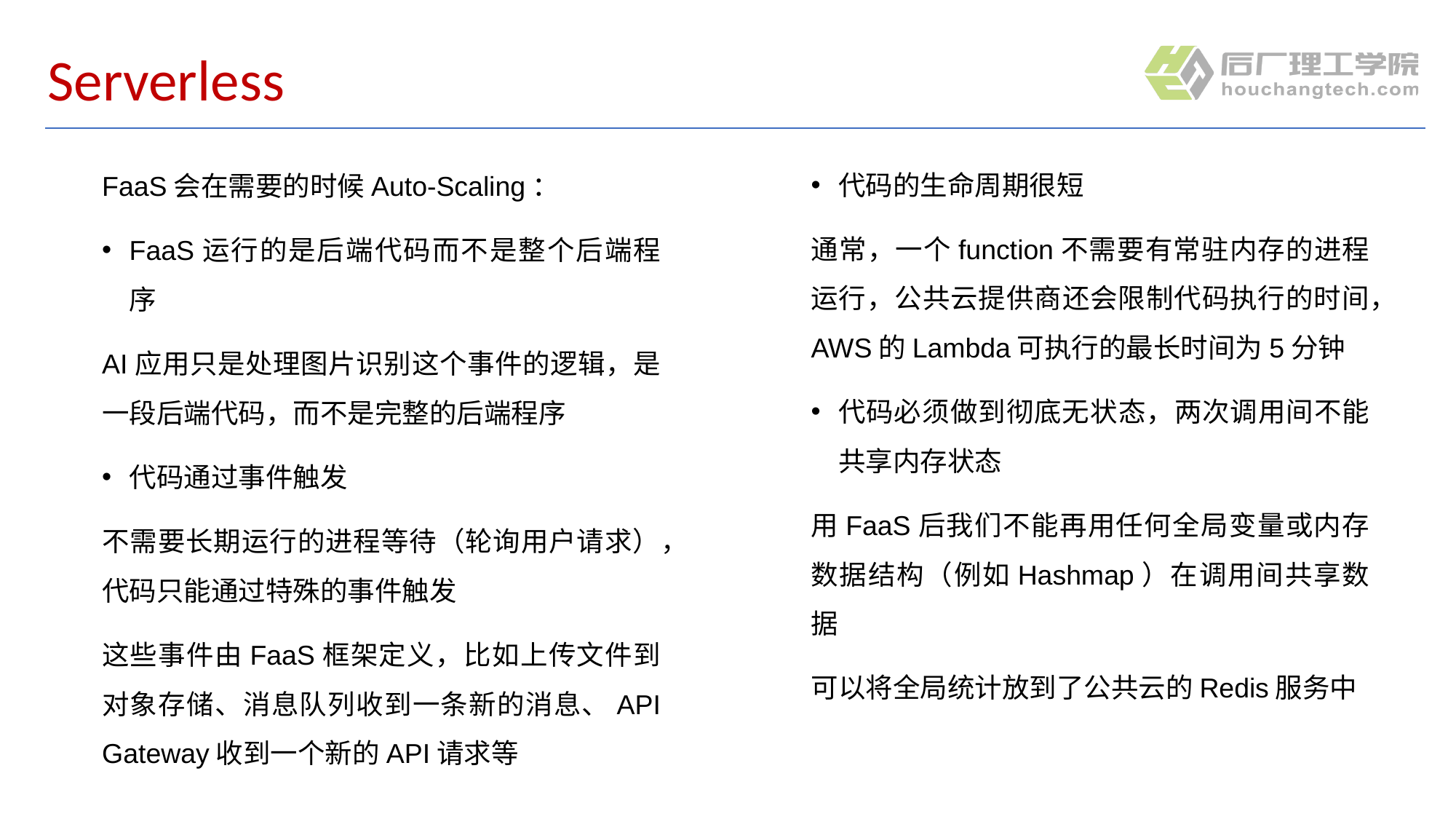

# Serverless
代码的生命周期很短
通常，一个function不需要有常驻内存的进程运行，公共云提供商还会限制代码执行的时间，AWS的Lambda可执行的最长时间为5分钟
代码必须做到彻底无状态，两次调用间不能共享内存状态
用FaaS后我们不能再用任何全局变量或内存数据结构（例如Hashmap）在调用间共享数据
可以将全局统计放到了公共云的Redis服务中

FaaS会在需要的时候Auto-Scaling：
FaaS运行的是后端代码而不是整个后端程序
AI应用只是处理图片识别这个事件的逻辑，是一段后端代码，而不是完整的后端程序
代码通过事件触发
不需要长期运行的进程等待（轮询用户请求），代码只能通过特殊的事件触发
这些事件由FaaS框架定义，比如上传文件到对象存储、消息队列收到一条新的消息、API Gateway收到一个新的API请求等